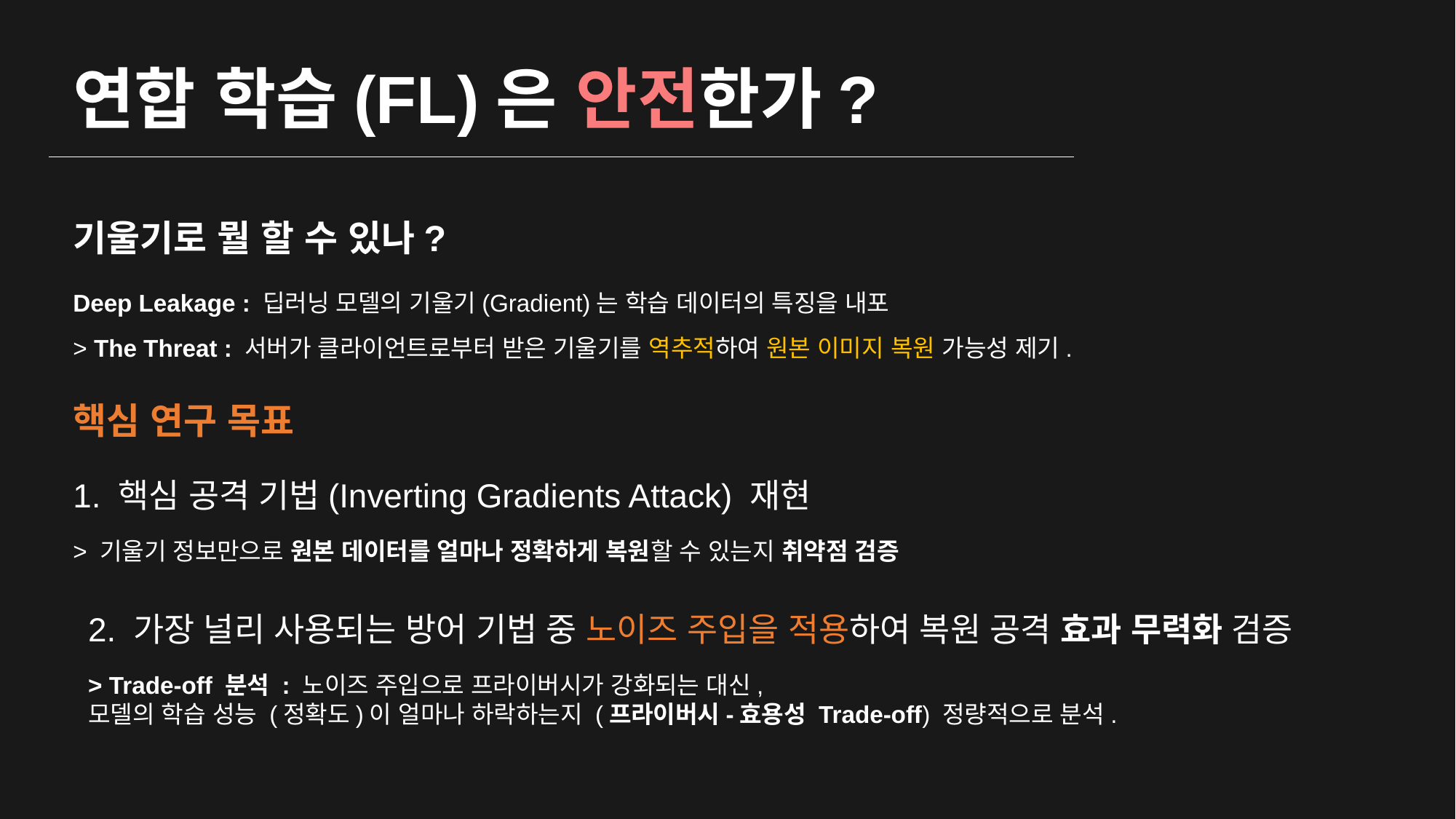

# 연합 학습(FL)은 안전한가?
기울기로 뭘 할 수 있나?

Deep Leakage : 딥러닝 모델의 기울기(Gradient)는 학습 데이터의 특징을 내포

> The Threat : 서버가 클라이언트로부터 받은 기울기를 역추적하여 원본 이미지 복원 가능성 제기.
핵심 연구 목표

1. 핵심 공격 기법(Inverting Gradients Attack) 재현

> 기울기 정보만으로 원본 데이터를 얼마나 정확하게 복원할 수 있는지 취약점 검증
2. 가장 널리 사용되는 방어 기법 중 노이즈 주입을 적용하여 복원 공격 효과 무력화 검증

> Trade-off 분석 : 노이즈 주입으로 프라이버시가 강화되는 대신,
모델의 학습 성능 (정확도)이 얼마나 하락하는지 (프라이버시-효용성 Trade-off) 정량적으로 분석.